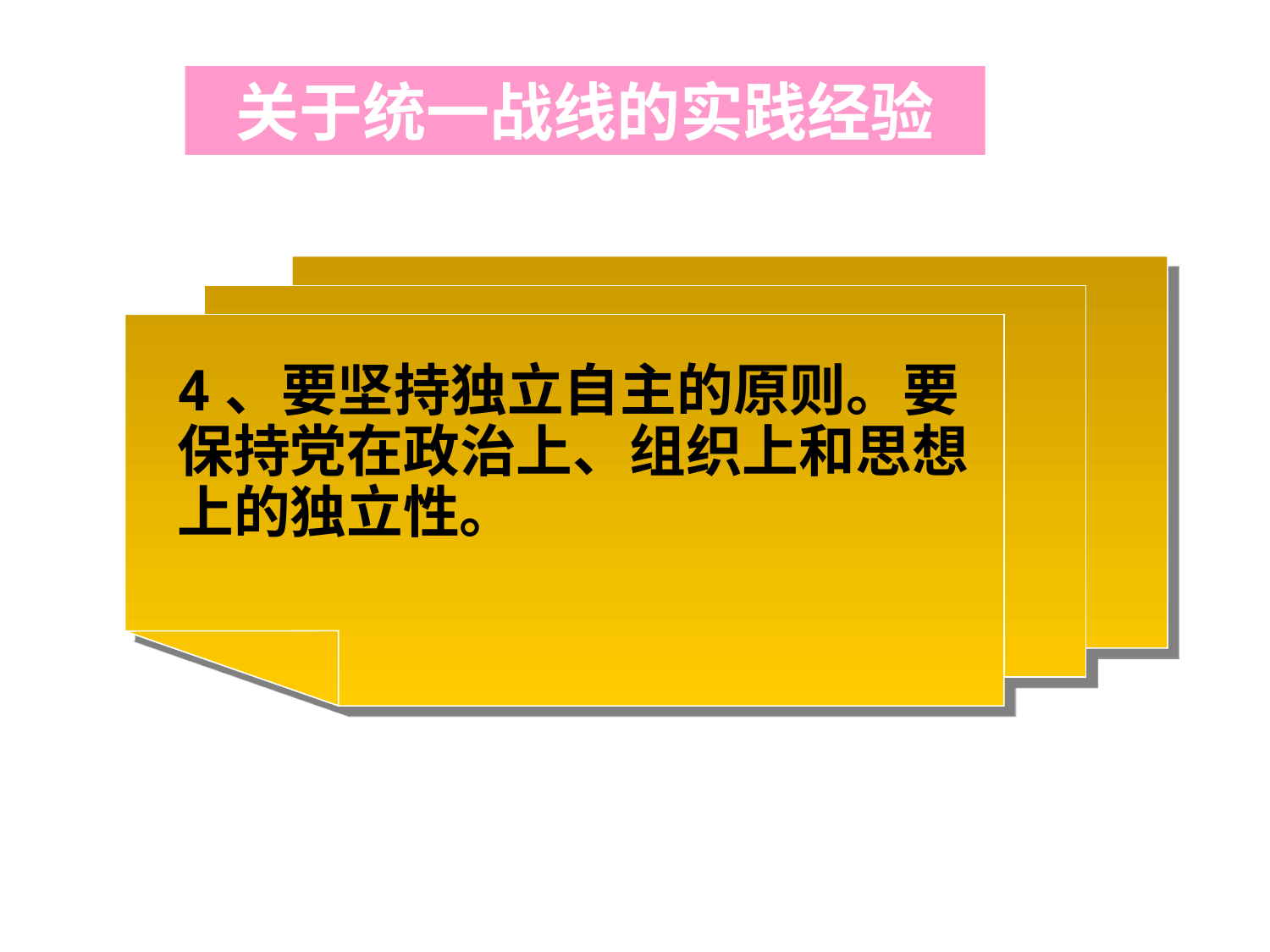

关于统一战线的实践经验

4、要坚持独立自主的原则。要保持党在政治上、组织上和思想上的独立性。